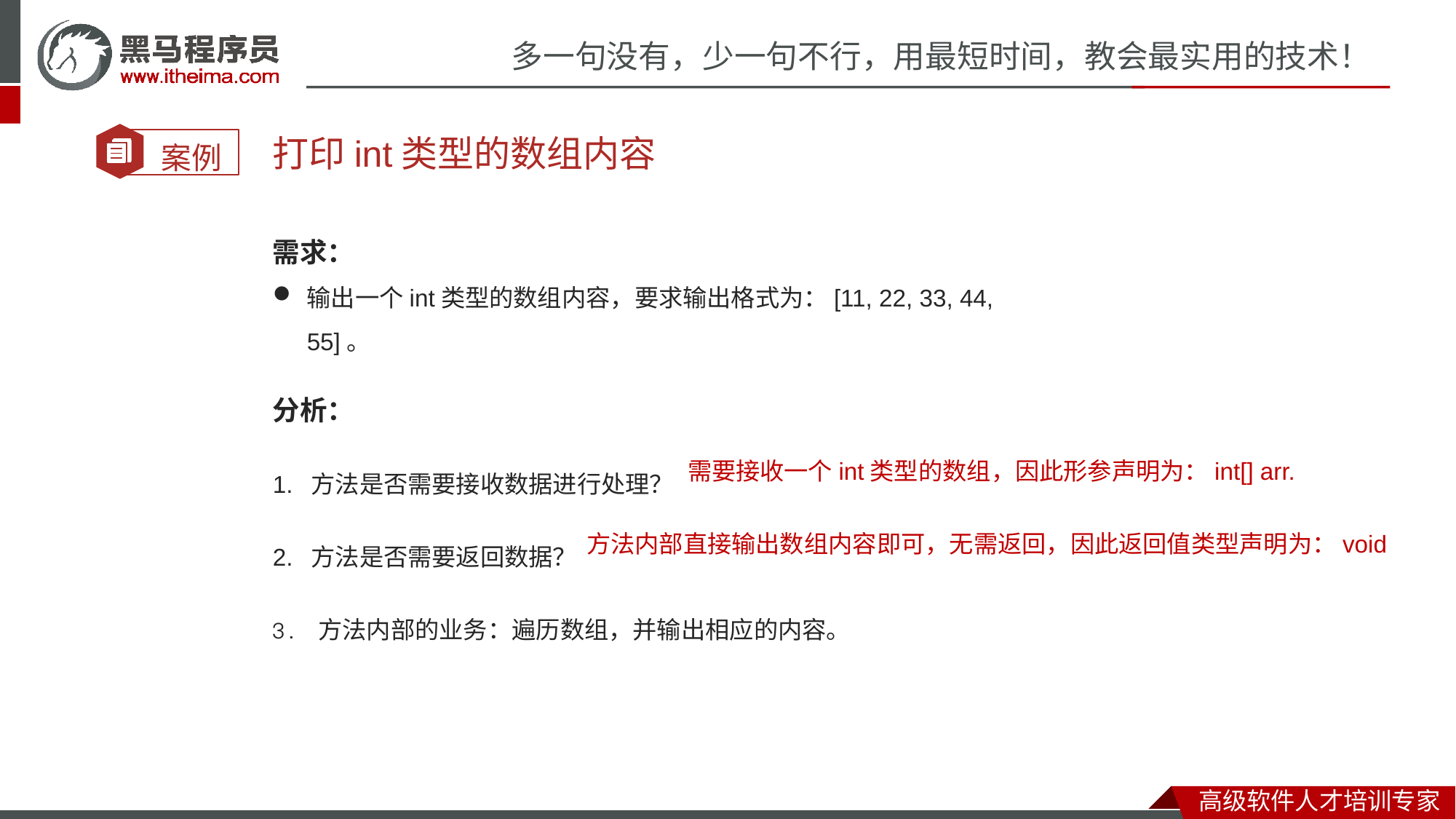

打印int类型的数组内容
需求：
输出一个int类型的数组内容，要求输出格式为：[11, 22, 33, 44, 55]。
分析：
 方法是否需要接收数据进行处理？
 方法是否需要返回数据？
3. 方法内部的业务：遍历数组，并输出相应的内容。

需要接收一个int类型的数组，因此形参声明为：int[] arr.
方法内部直接输出数组内容即可，无需返回，因此返回值类型声明为：void